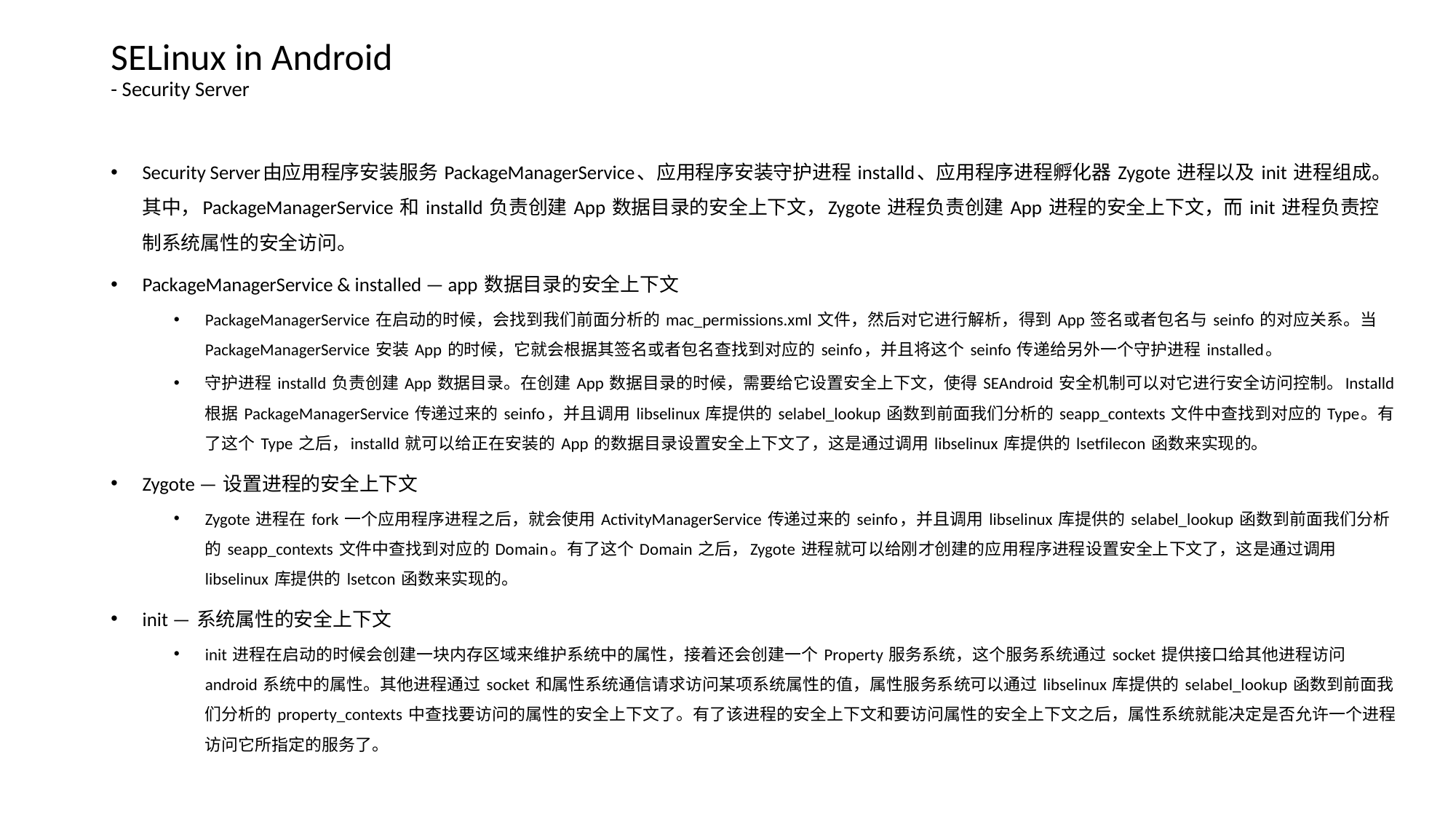

# SELinux in Android - Security Server
Security Server由应用程序安装服务 PackageManagerService、应用程序安装守护进程 installd、应用程序进程孵化器 Zygote 进程以及 init 进程组成。其中，PackageManagerService 和 installd 负责创建 App 数据目录的安全上下文，Zygote 进程负责创建 App 进程的安全上下文，而 init 进程负责控制系统属性的安全访问。
PackageManagerService & installed — app 数据目录的安全上下文
PackageManagerService 在启动的时候，会找到我们前面分析的 mac_permissions.xml 文件，然后对它进行解析，得到 App 签名或者包名与 seinfo 的对应关系。当 PackageManagerService 安装 App 的时候，它就会根据其签名或者包名查找到对应的 seinfo，并且将这个 seinfo 传递给另外一个守护进程 installed。
守护进程 installd 负责创建 App 数据目录。在创建 App 数据目录的时候，需要给它设置安全上下文，使得 SEAndroid 安全机制可以对它进行安全访问控制。Installd 根据 PackageManagerService 传递过来的 seinfo，并且调用 libselinux 库提供的 selabel_lookup 函数到前面我们分析的 seapp_contexts 文件中查找到对应的 Type。有了这个 Type 之后，installd 就可以给正在安装的 App 的数据目录设置安全上下文了，这是通过调用 libselinux 库提供的 lsetfilecon 函数来实现的。
Zygote — 设置进程的安全上下文
Zygote 进程在 fork 一个应用程序进程之后，就会使用 ActivityManagerService 传递过来的 seinfo，并且调用 libselinux 库提供的 selabel_lookup 函数到前面我们分析的 seapp_contexts 文件中查找到对应的 Domain。有了这个 Domain 之后，Zygote 进程就可以给刚才创建的应用程序进程设置安全上下文了，这是通过调用 libselinux 库提供的 lsetcon 函数来实现的。
init — 系统属性的安全上下文
init 进程在启动的时候会创建一块内存区域来维护系统中的属性，接着还会创建一个 Property 服务系统，这个服务系统通过 socket 提供接口给其他进程访问 android 系统中的属性。其他进程通过 socket 和属性系统通信请求访问某项系统属性的值，属性服务系统可以通过 libselinux 库提供的 selabel_lookup 函数到前面我们分析的 property_contexts 中查找要访问的属性的安全上下文了。有了该进程的安全上下文和要访问属性的安全上下文之后，属性系统就能决定是否允许一个进程访问它所指定的服务了。